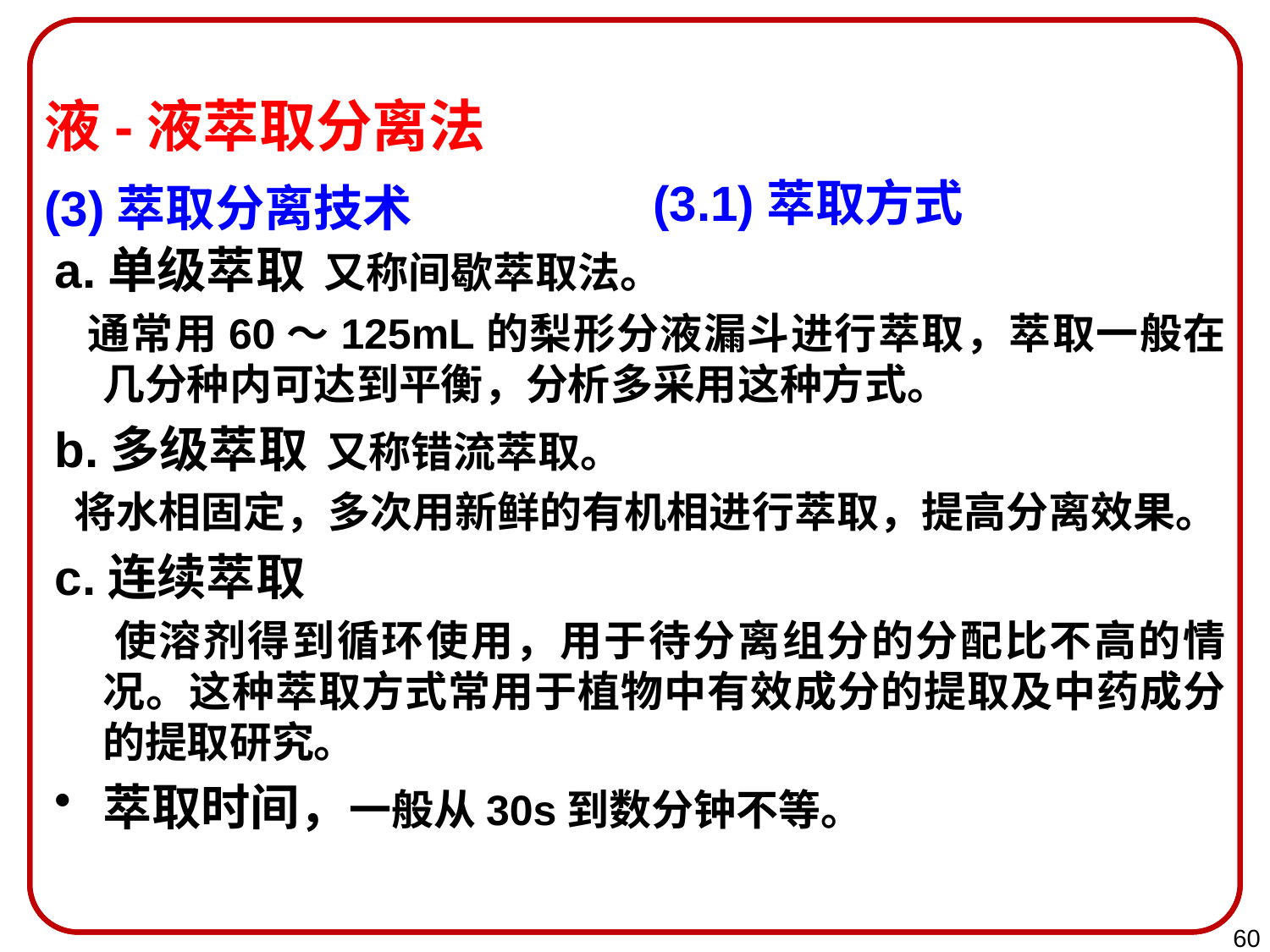

液-液萃取分离法
(3)萃取分离技术
(3.1)萃取方式
a.单级萃取  又称间歇萃取法。
  通常用60～125mL的梨形分液漏斗进行萃取，萃取一般在几分种内可达到平衡，分析多采用这种方式。
b.多级萃取  又称错流萃取。
 将水相固定，多次用新鲜的有机相进行萃取，提高分离效果。
c.连续萃取
    使溶剂得到循环使用，用于待分离组分的分配比不高的情况。这种萃取方式常用于植物中有效成分的提取及中药成分的提取研究。
萃取时间，一般从30s到数分钟不等。
60